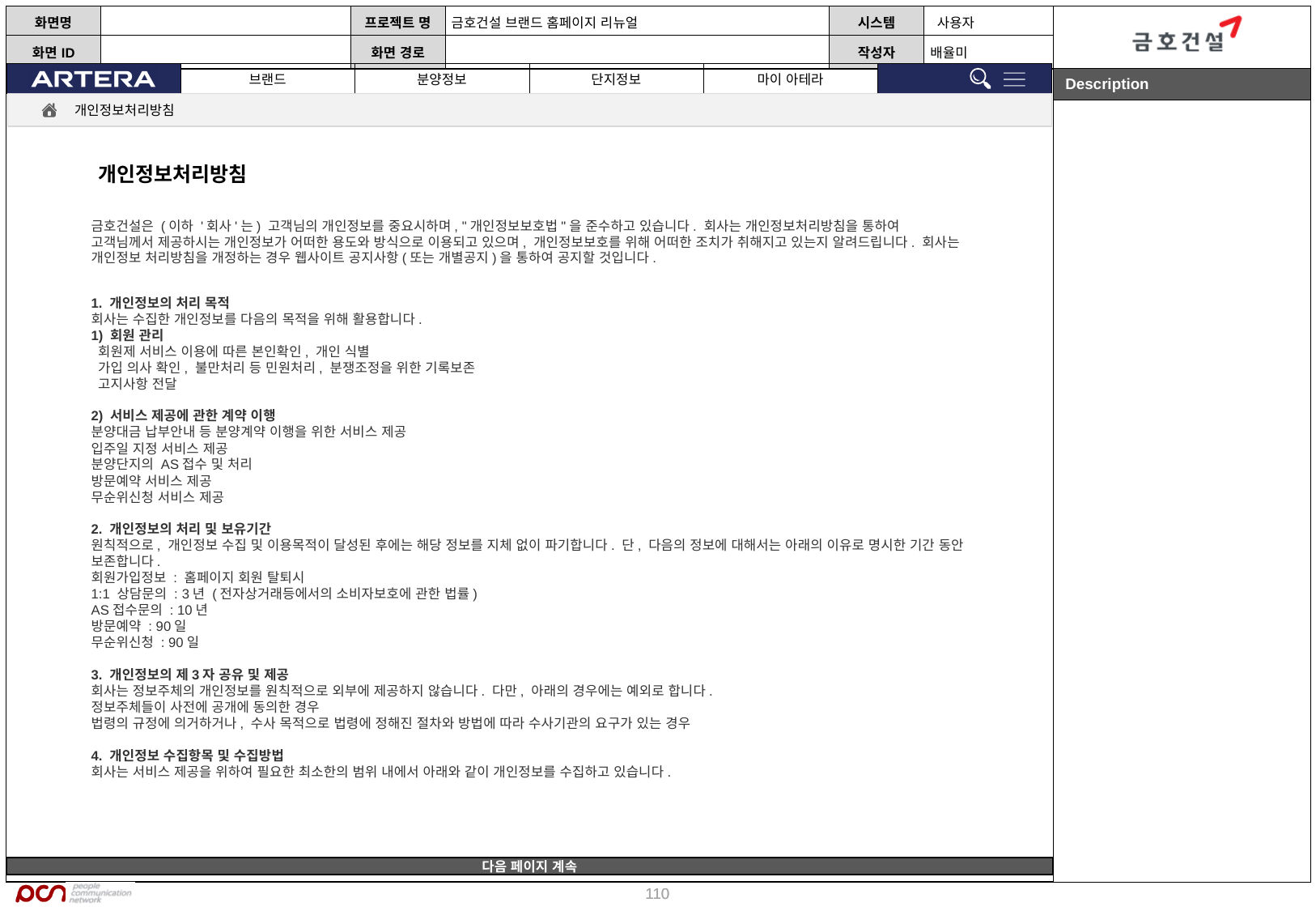

개인정보처리방침

개인정보처리방침
금호건설은 (이하 '회사'는) 고객님의 개인정보를 중요시하며, "개인정보보호법"을 준수하고 있습니다. 회사는 개인정보처리방침을 통하여 고객님께서 제공하시는 개인정보가 어떠한 용도와 방식으로 이용되고 있으며, 개인정보보호를 위해 어떠한 조치가 취해지고 있는지 알려드립니다. 회사는 개인정보 처리방침을 개정하는 경우 웹사이트 공지사항(또는 개별공지)을 통하여 공지할 것입니다.
1. 개인정보의 처리 목적
회사는 수집한 개인정보를 다음의 목적을 위해 활용합니다.
1) 회원 관리
 회원제 서비스 이용에 따른 본인확인, 개인 식별
 가입 의사 확인, 불만처리 등 민원처리, 분쟁조정을 위한 기록보존
 고지사항 전달

2) 서비스 제공에 관한 계약 이행
분양대금 납부안내 등 분양계약 이행을 위한 서비스 제공
입주일 지정 서비스 제공
분양단지의 AS접수 및 처리
방문예약 서비스 제공
무순위신청 서비스 제공

2. 개인정보의 처리 및 보유기간
원칙적으로, 개인정보 수집 및 이용목적이 달성된 후에는 해당 정보를 지체 없이 파기합니다. 단, 다음의 정보에 대해서는 아래의 이유로 명시한 기간 동안 보존합니다.
회원가입정보 : 홈페이지 회원 탈퇴시
1:1 상담문의 : 3년 (전자상거래등에서의 소비자보호에 관한 법률)
AS접수문의 : 10년
방문예약 : 90일
무순위신청 : 90일

3. 개인정보의 제3자 공유 및 제공
회사는 정보주체의 개인정보를 원칙적으로 외부에 제공하지 않습니다. 다만, 아래의 경우에는 예외로 합니다.
정보주체들이 사전에 공개에 동의한 경우
법령의 규정에 의거하거나, 수사 목적으로 법령에 정해진 절차와 방법에 따라 수사기관의 요구가 있는 경우

4. 개인정보 수집항목 및 수집방법
회사는 서비스 제공을 위하여 필요한 최소한의 범위 내에서 아래와 같이 개인정보를 수집하고 있습니다.